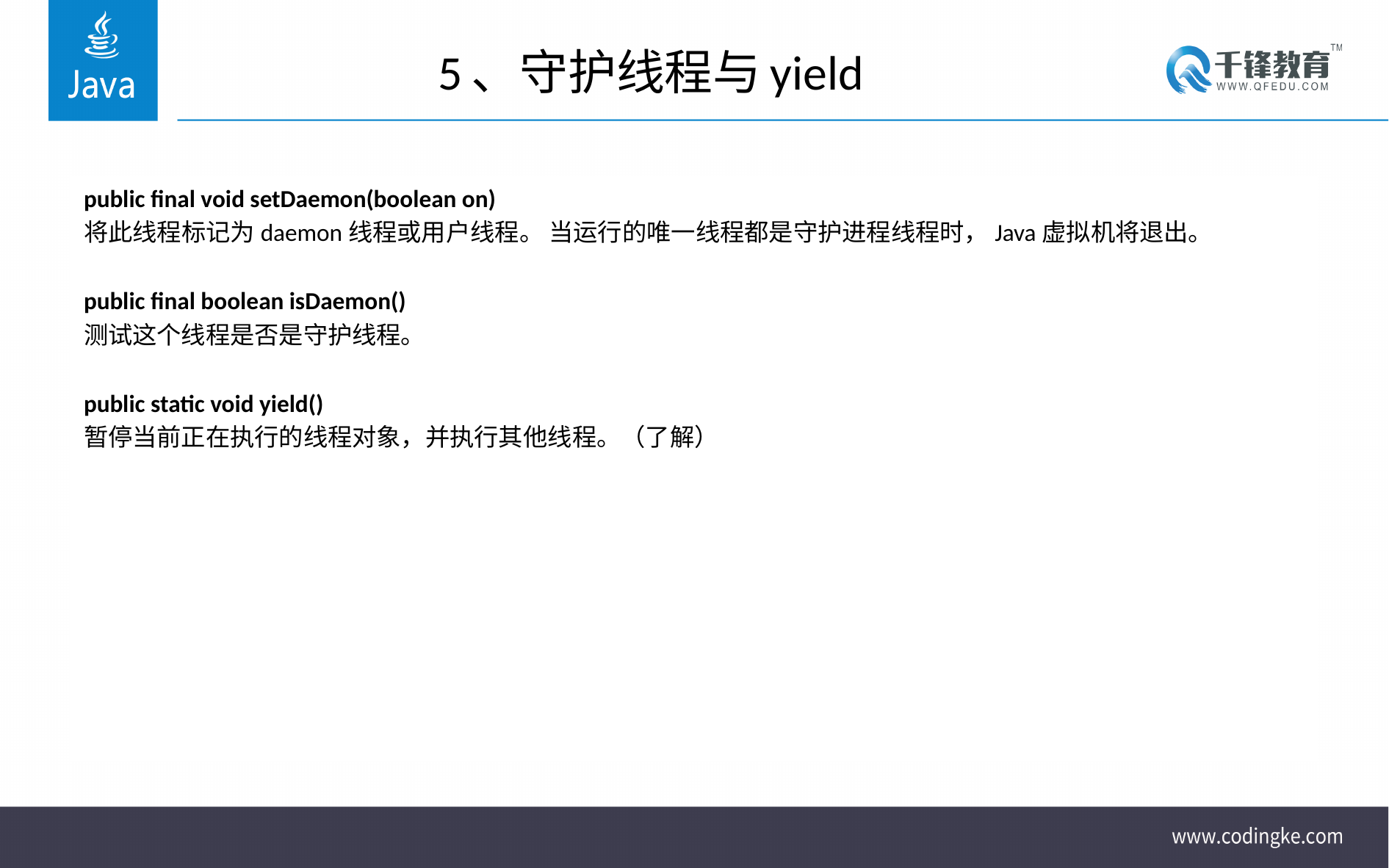

# 5、守护线程与yield
public final void setDaemon(boolean on)
将此线程标记为daemon线程或用户线程。 当运行的唯一线程都是守护进程线程时，Java虚拟机将退出。

public final boolean isDaemon()
测试这个线程是否是守护线程。

public static void yield()
暂停当前正在执行的线程对象，并执行其他线程。（了解）